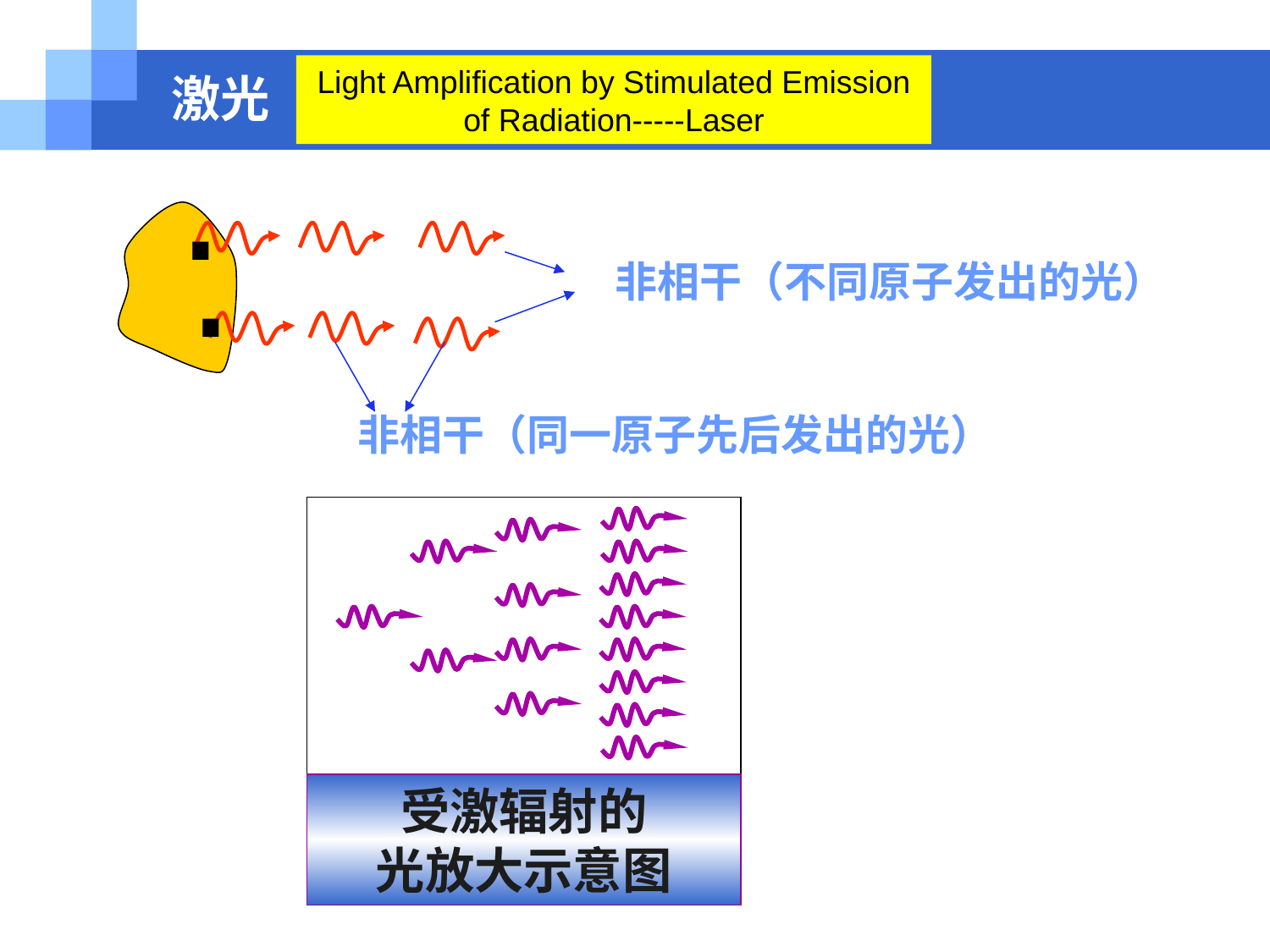

Light Amplification by Stimulated Emission of Radiation-----Laser
# 激光
.
.

非相干（不同原子发出的光）

非相干（同一原子先后发出的光）

受激辐射的
光放大示意图